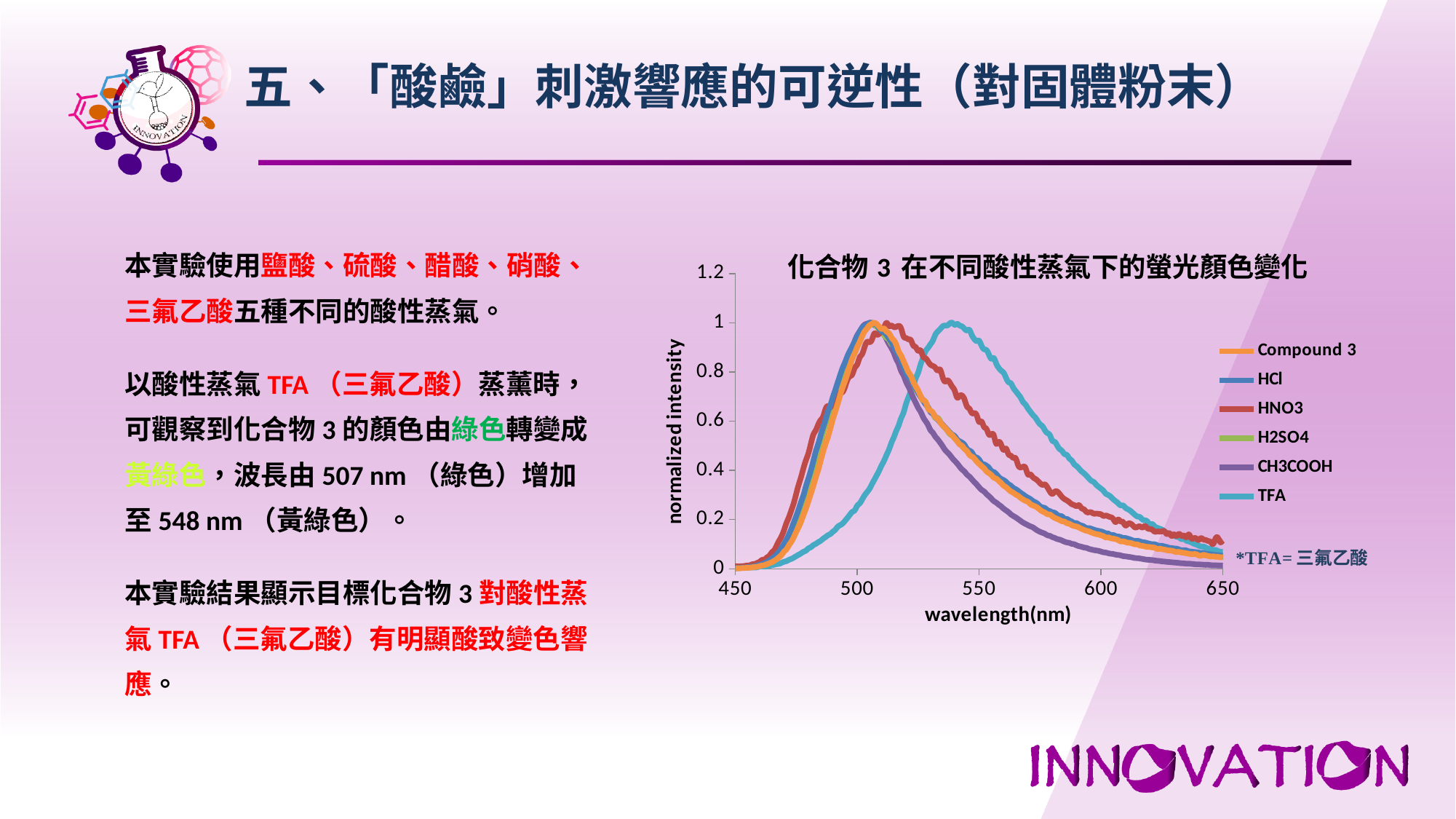

五、「酸鹼」刺激響應的可逆性（對固體粉末）

### Chart: 化合物3 在不同酸性蒸氣下的螢光顏色變化

| Category |  |  |  |  |  |  |
|---|---|---|---|---|---|---|
本實驗使用鹽酸、硫酸、醋酸、硝酸、
三氟乙酸五種不同的酸性蒸氣。

以酸性蒸氣TFA（三氟乙酸）蒸薰時，
可觀察到化合物3的顏色由綠色轉變成
黃綠色，波長由507 nm（綠色）增加
至548 nm（黃綠色）。

本實驗結果顯示目標化合物3對酸性蒸
氣TFA（三氟乙酸）有明顯酸致變色響
應。